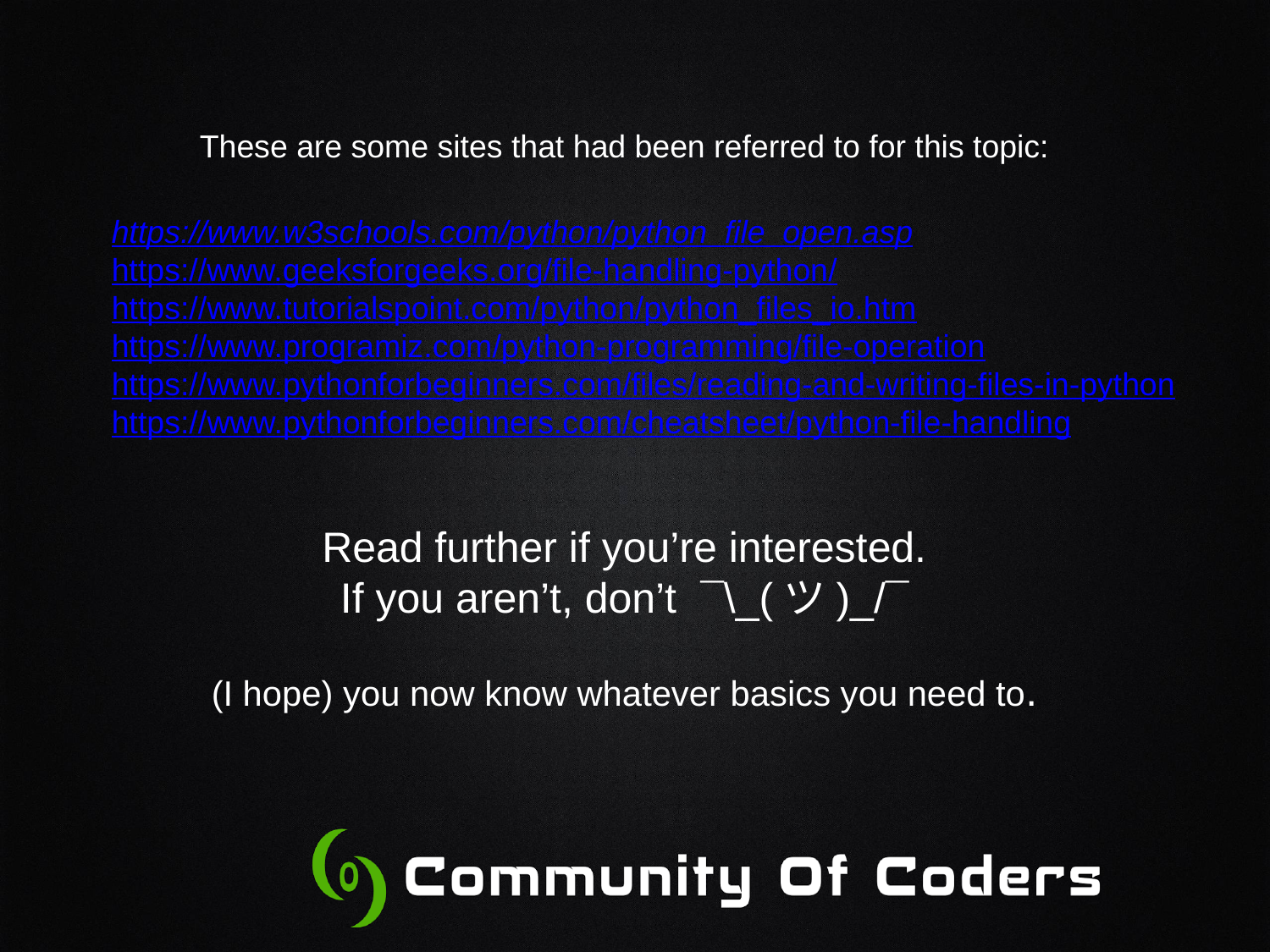

These are some sites that had been referred to for this topic:

Read further if you’re interested.
If you aren’t, don’t  ¯\_(ツ)_/¯

(I hope) you now know whatever basics you need to.

https://www.w3schools.com/python/python_file_open.asp
https://www.geeksforgeeks.org/file-handling-python/
https://www.tutorialspoint.com/python/python_files_io.htm
https://www.programiz.com/python-programming/file-operation
https://www.pythonforbeginners.com/files/reading-and-writing-files-in-python
https://www.pythonforbeginners.com/cheatsheet/python-file-handling

#